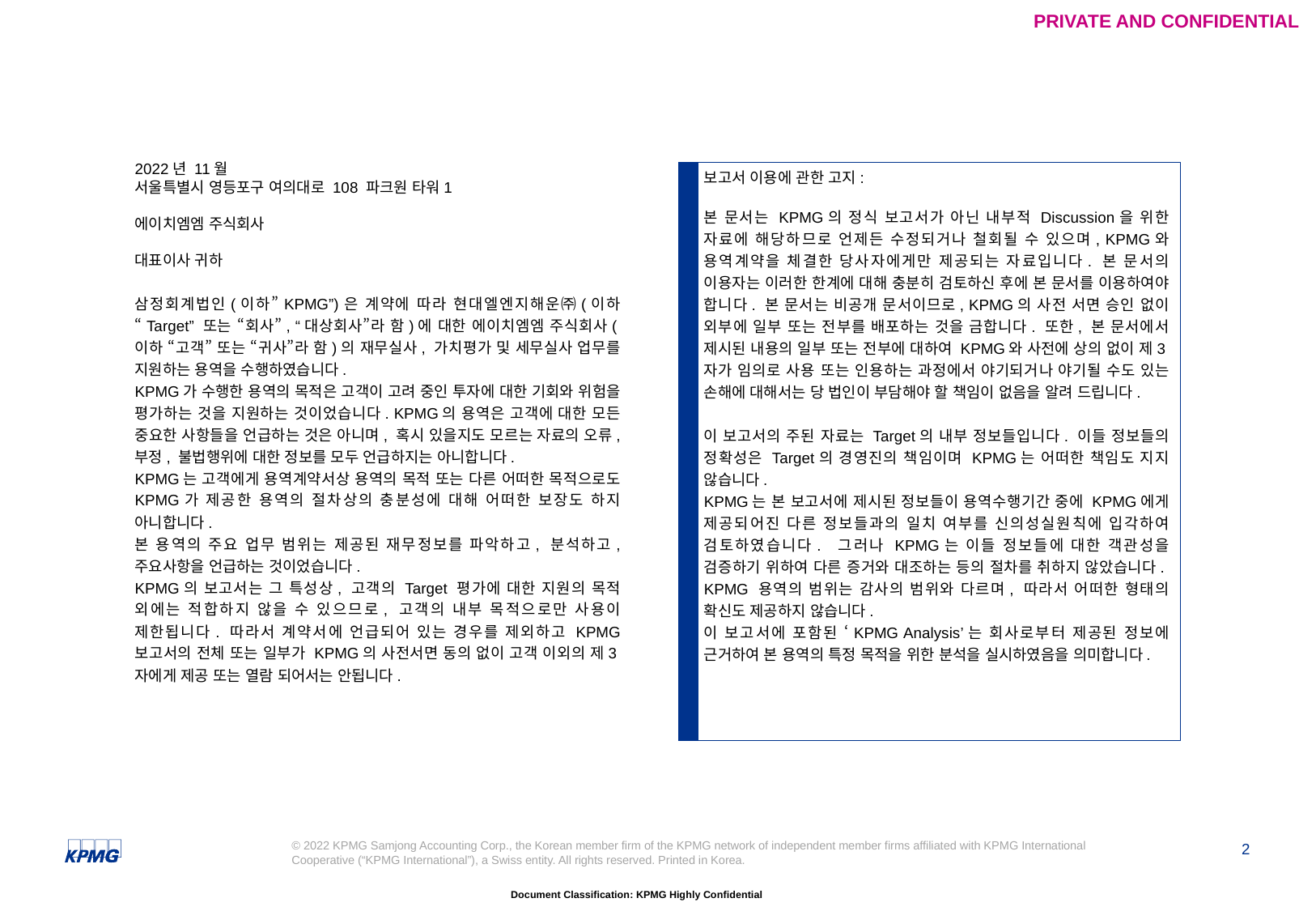

2022년 11월
서울특별시 영등포구 여의대로 108 파크원 타워1

에이치엠엠 주식회사

대표이사 귀하

삼정회계법인(이하”KPMG”)은 계약에 따라 현대엘엔지해운㈜(이하 “Target” 또는 “회사”, “대상회사”라 함)에 대한 에이치엠엠 주식회사(이하 “고객” 또는 “귀사”라 함)의 재무실사, 가치평가 및 세무실사 업무를 지원하는 용역을 수행하였습니다.
KPMG가 수행한 용역의 목적은 고객이 고려 중인 투자에 대한 기회와 위험을 평가하는 것을 지원하는 것이었습니다. KPMG의 용역은 고객에 대한 모든 중요한 사항들을 언급하는 것은 아니며, 혹시 있을지도 모르는 자료의 오류, 부정, 불법행위에 대한 정보를 모두 언급하지는 아니합니다.
KPMG는 고객에게 용역계약서상 용역의 목적 또는 다른 어떠한 목적으로도 KPMG가 제공한 용역의 절차상의 충분성에 대해 어떠한 보장도 하지 아니합니다.
본 용역의 주요 업무 범위는 제공된 재무정보를 파악하고, 분석하고, 주요사항을 언급하는 것이었습니다.
KPMG의 보고서는 그 특성상, 고객의 Target 평가에 대한 지원의 목적 외에는 적합하지 않을 수 있으므로, 고객의 내부 목적으로만 사용이 제한됩니다. 따라서 계약서에 언급되어 있는 경우를 제외하고 KPMG 보고서의 전체 또는 일부가 KPMG의 사전서면 동의 없이 고객 이외의 제3자에게 제공 또는 열람 되어서는 안됩니다.
보고서 이용에 관한 고지:

본 문서는 KPMG의 정식 보고서가 아닌 내부적 Discussion을 위한 자료에 해당하므로 언제든 수정되거나 철회될 수 있으며, KPMG와 용역계약을 체결한 당사자에게만 제공되는 자료입니다. 본 문서의 이용자는 이러한 한계에 대해 충분히 검토하신 후에 본 문서를 이용하여야 합니다. 본 문서는 비공개 문서이므로, KPMG의 사전 서면 승인 없이 외부에 일부 또는 전부를 배포하는 것을 금합니다. 또한, 본 문서에서 제시된 내용의 일부 또는 전부에 대하여 KPMG와 사전에 상의 없이 제3자가 임의로 사용 또는 인용하는 과정에서 야기되거나 야기될 수도 있는 손해에 대해서는 당 법인이 부담해야 할 책임이 없음을 알려 드립니다.

이 보고서의 주된 자료는 Target의 내부 정보들입니다. 이들 정보들의 정확성은 Target의 경영진의 책임이며 KPMG는 어떠한 책임도 지지 않습니다.
KPMG는 본 보고서에 제시된 정보들이 용역수행기간 중에 KPMG에게 제공되어진 다른 정보들과의 일치 여부를 신의성실원칙에 입각하여 검토하였습니다.  그러나 KPMG는 이들 정보들에 대한 객관성을 검증하기 위하여 다른 증거와 대조하는 등의 절차를 취하지 않았습니다.  KPMG 용역의 범위는 감사의 범위와 다르며, 따라서 어떠한 형태의 확신도 제공하지 않습니다.
이 보고서에 포함된 ‘KPMG Analysis’는 회사로부터 제공된 정보에 근거하여 본 용역의 특정 목적을 위한 분석을 실시하였음을 의미합니다.